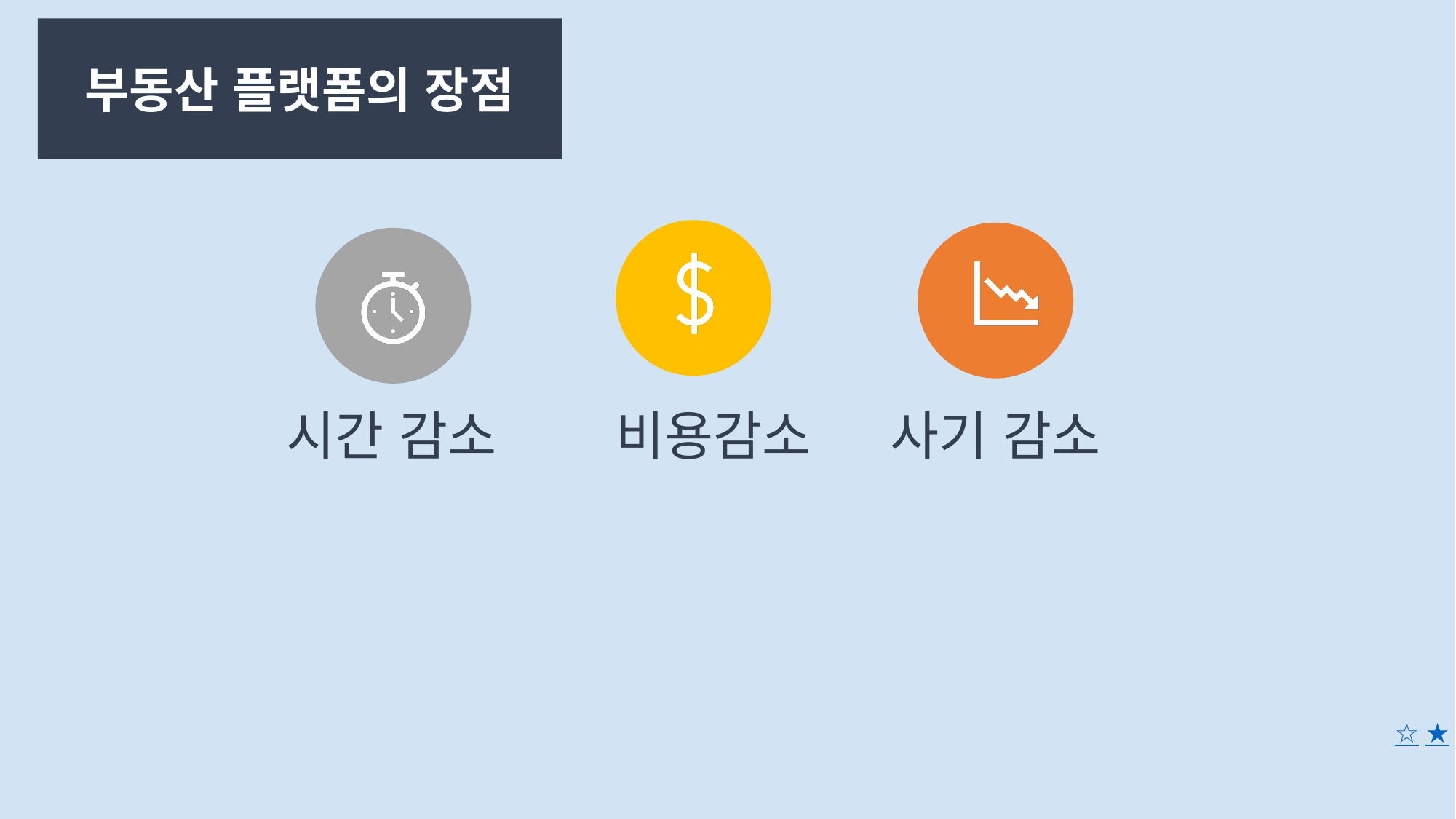

부동산 플랫폼의 장점
기대점
사기 감소
시간 감소
비용감소
☆
★